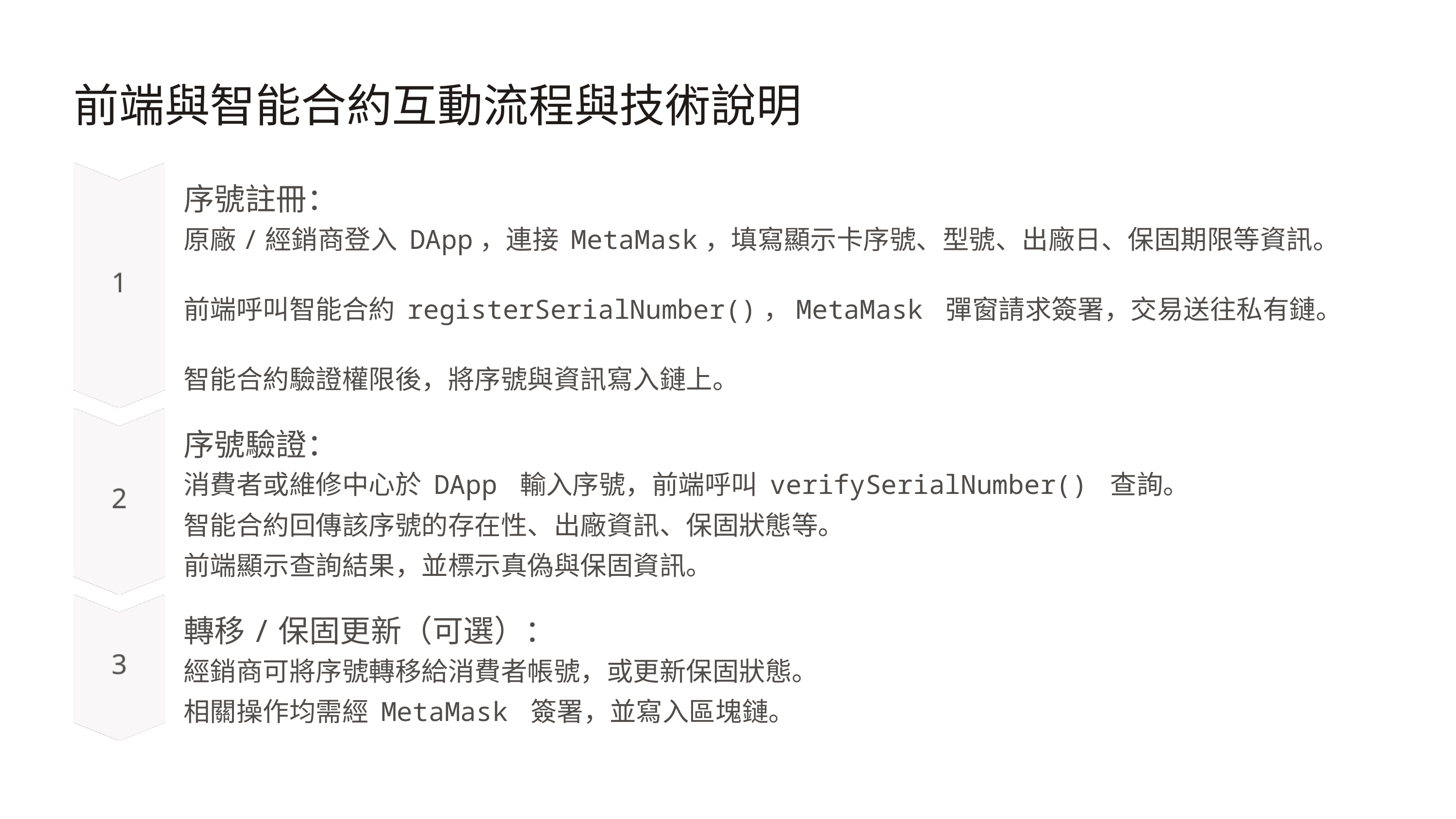

前端與智能合約互動流程與技術說明

序號註冊：
原廠/經銷商登入 DApp，連接 MetaMask，填寫顯示卡序號、型號、出廠日、保固期限等資訊。
前端呼叫智能合約 registerSerialNumber()，MetaMask 彈窗請求簽署，交易送往私有鏈。
智能合約驗證權限後，將序號與資訊寫入鏈上。

序號驗證：
消費者或維修中心於 DApp 輸入序號，前端呼叫 verifySerialNumber() 查詢。
智能合約回傳該序號的存在性、出廠資訊、保固狀態等。
前端顯示查詢結果，並標示真偽與保固資訊。

轉移/保固更新（可選）：
經銷商可將序號轉移給消費者帳號，或更新保固狀態。
相關操作均需經 MetaMask 簽署，並寫入區塊鏈。